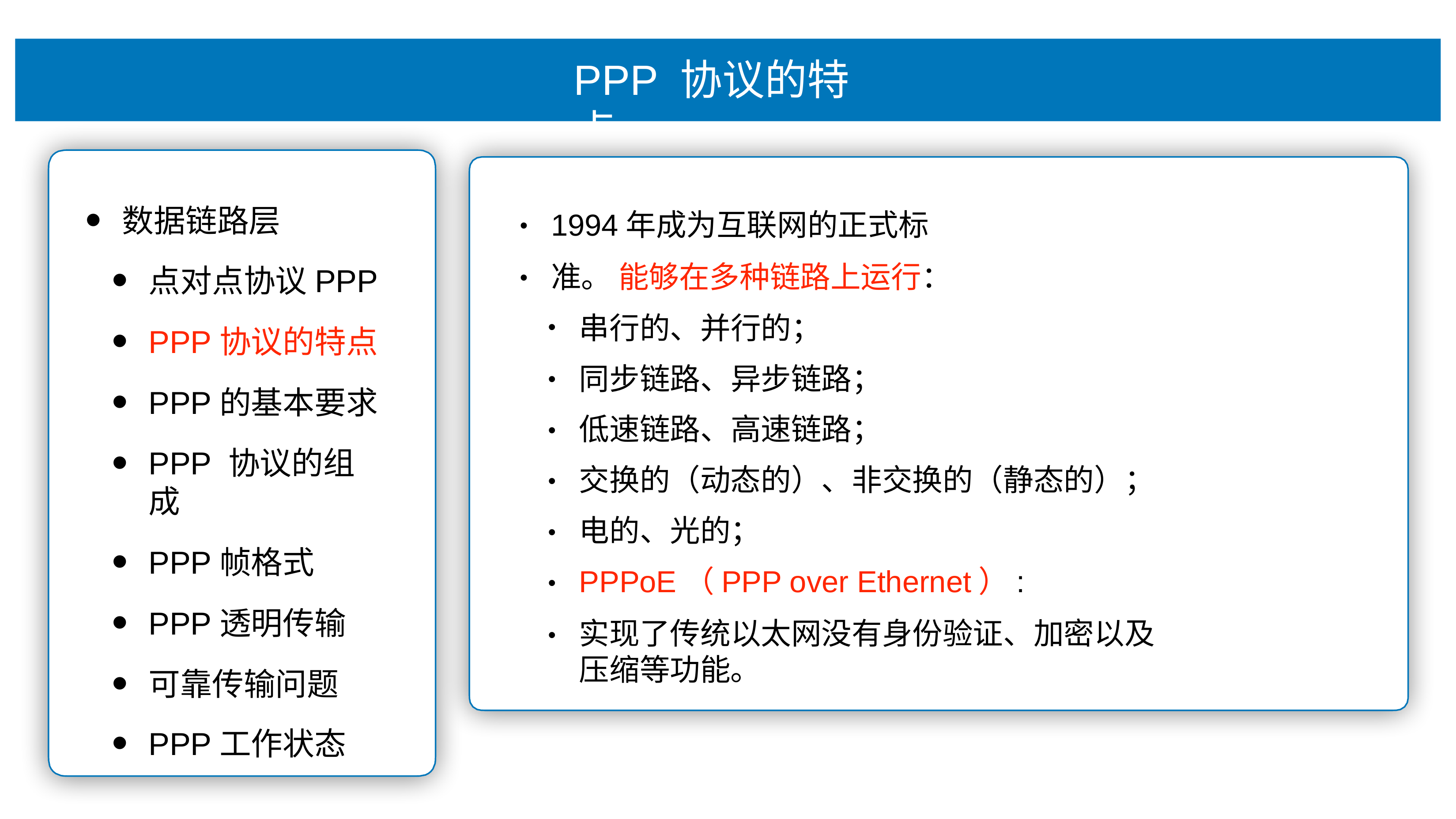

# PPP 协议的特点

1994年成为互联⽹的正式标准。 能够在多种链路上运⾏：
数据链路层
点对点协议PPP
PPP协议的特点
PPP的基本要求
PPP 协议的组成
PPP帧格式
PPP透明传输
可靠传输问题
PPP⼯作状态
•
•
串⾏的、并⾏的；
同步链路、异步链路； 低速链路、⾼速链路；
交换的（动态的）、⾮交换的（静态的）； 电的、光的；
PPPoE（PPP over Ethernet）:
实现了传统以太⽹没有身份验证、加密以及压缩等功能。
•
•
•
•
•
•